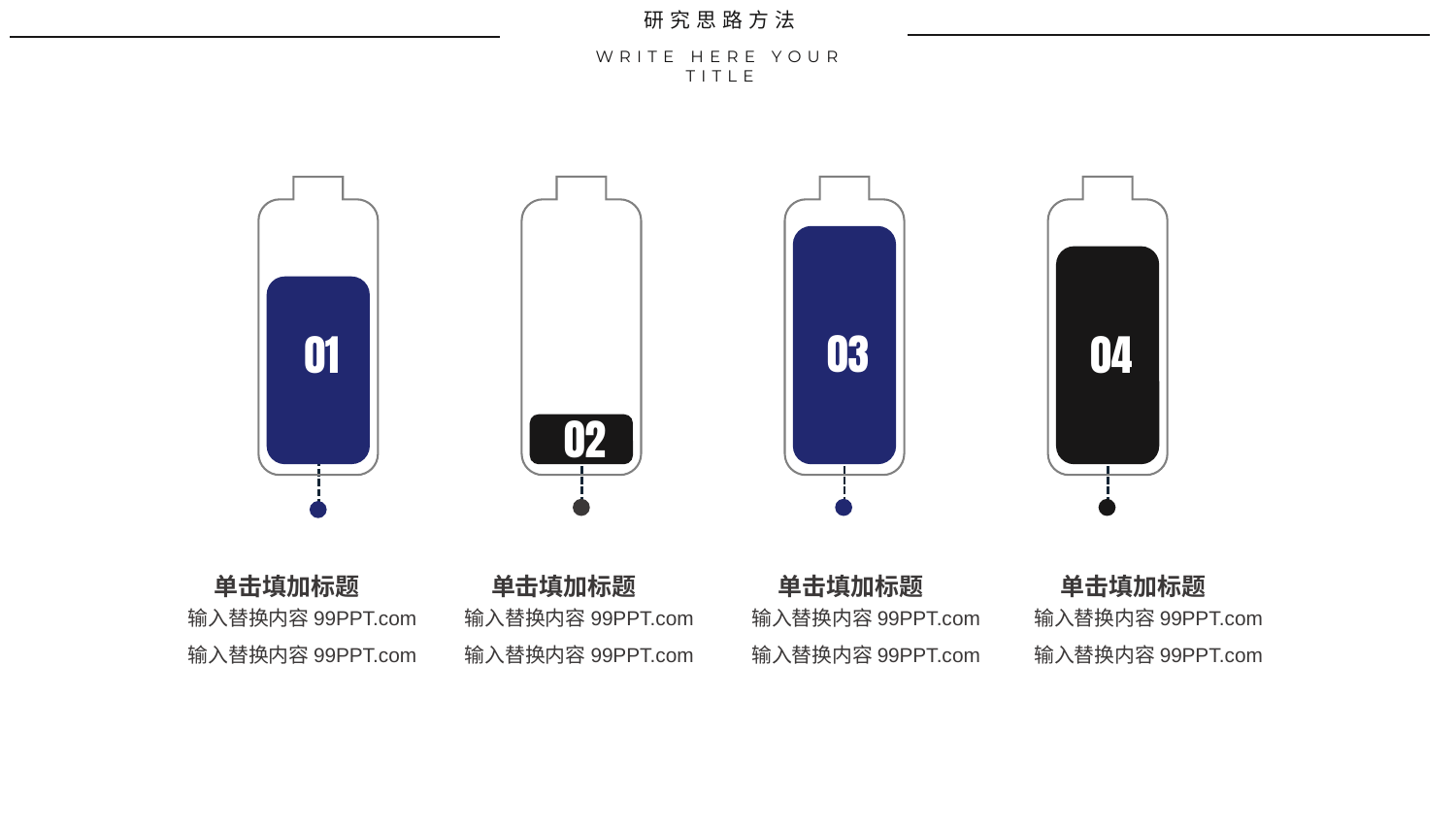

研究思路方法
WRITE HERE YOUR TITLE

03
01
04
02

单击填加标题
单击填加标题
单击填加标题
单击填加标题
输入替换内容99PPT.com
输入替换内容99PPT.com
输入替换内容99PPT.com
输入替换内容99PPT.com
输入替换内容99PPT.com
输入替换内容99PPT.com
输入替换内容99PPT.com
输入替换内容99PPT.com